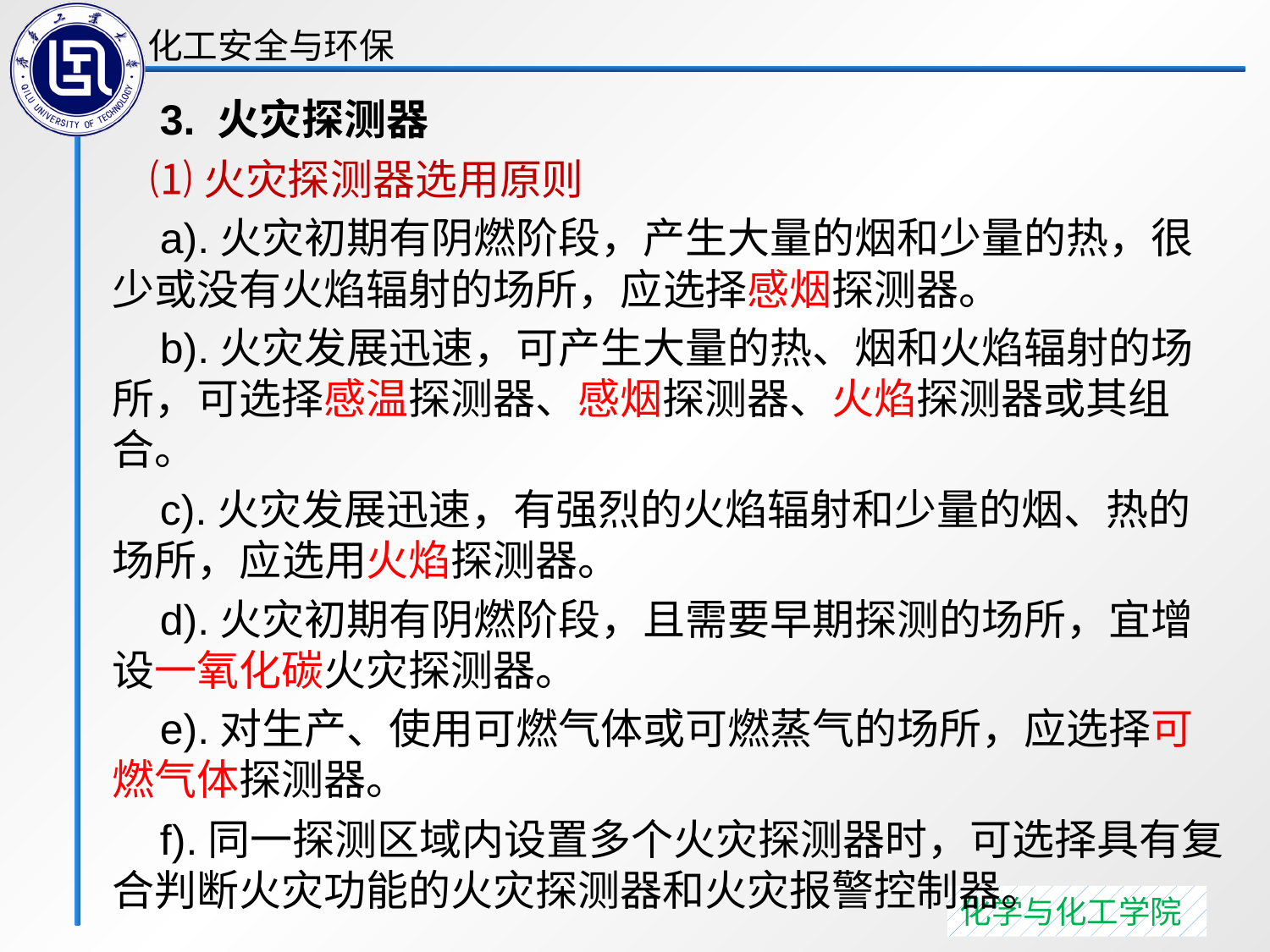

3. 火灾探测器
    ⑴火灾探测器选用原则
    a).火灾初期有阴燃阶段，产生大量的烟和少量的热，很少或没有火焰辐射的场所，应选择感烟探测器。
    b).火灾发展迅速，可产生大量的热、烟和火焰辐射的场所，可选择感温探测器、感烟探测器、火焰探测器或其组合。
    c).火灾发展迅速，有强烈的火焰辐射和少量的烟、热的场所，应选用火焰探测器。
    d).火灾初期有阴燃阶段，且需要早期探测的场所，宜增设一氧化碳火灾探测器。
    e).对生产、使用可燃气体或可燃蒸气的场所，应选择可燃气体探测器。
    f).同一探测区域内设置多个火灾探测器时，可选择具有复合判断火灾功能的火灾探测器和火灾报警控制器。